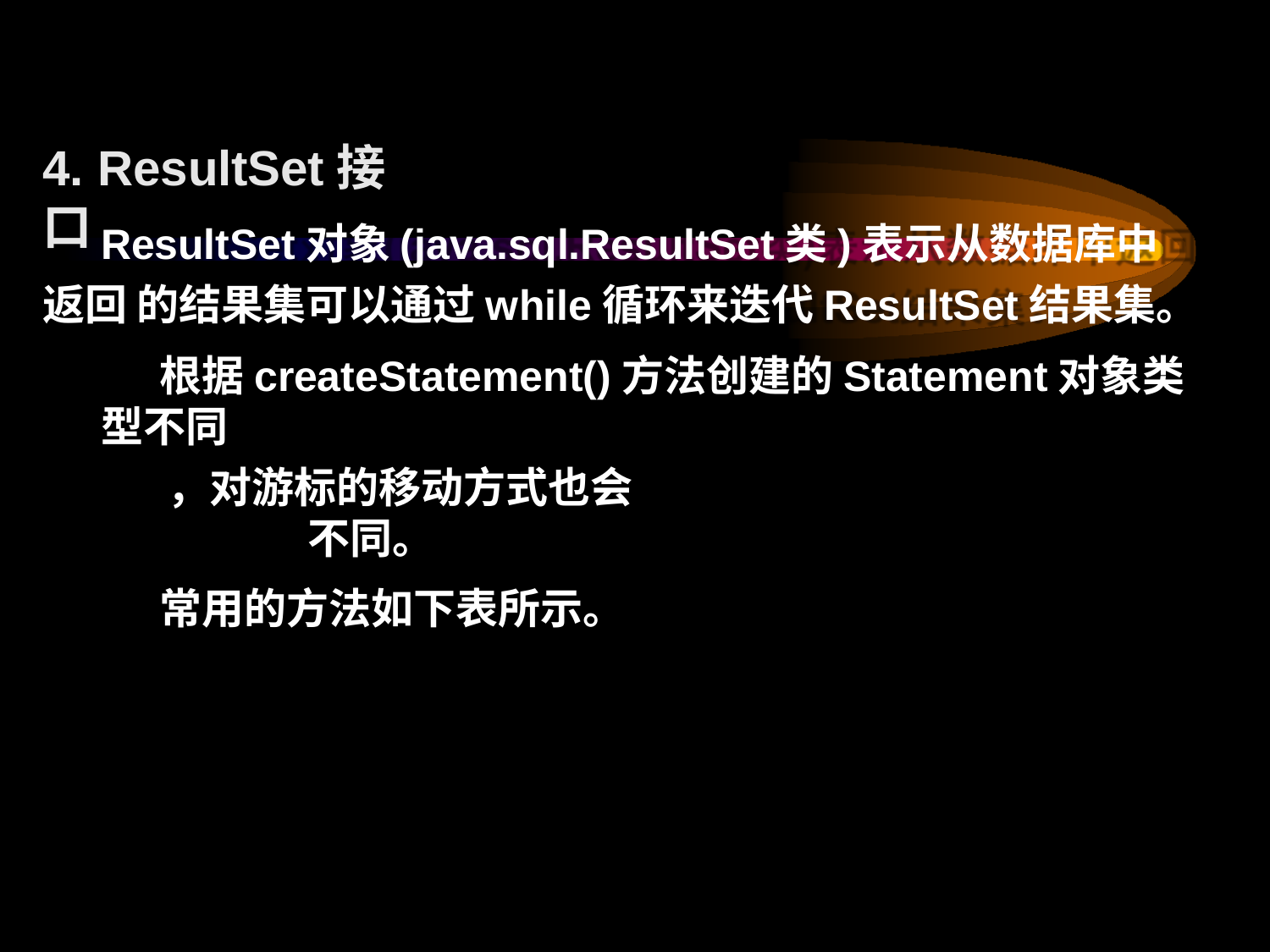

# 4. ResultSet接口

ResultSet对象(java.sql.ResultSet类)表示从数据库中返回 的结果集可以通过while循环来迭代ResultSet结果集。
根据createStatement()方法创建的Statement对象类型不同
，对游标的移动方式也会不同。
常用的方法如下表所示。